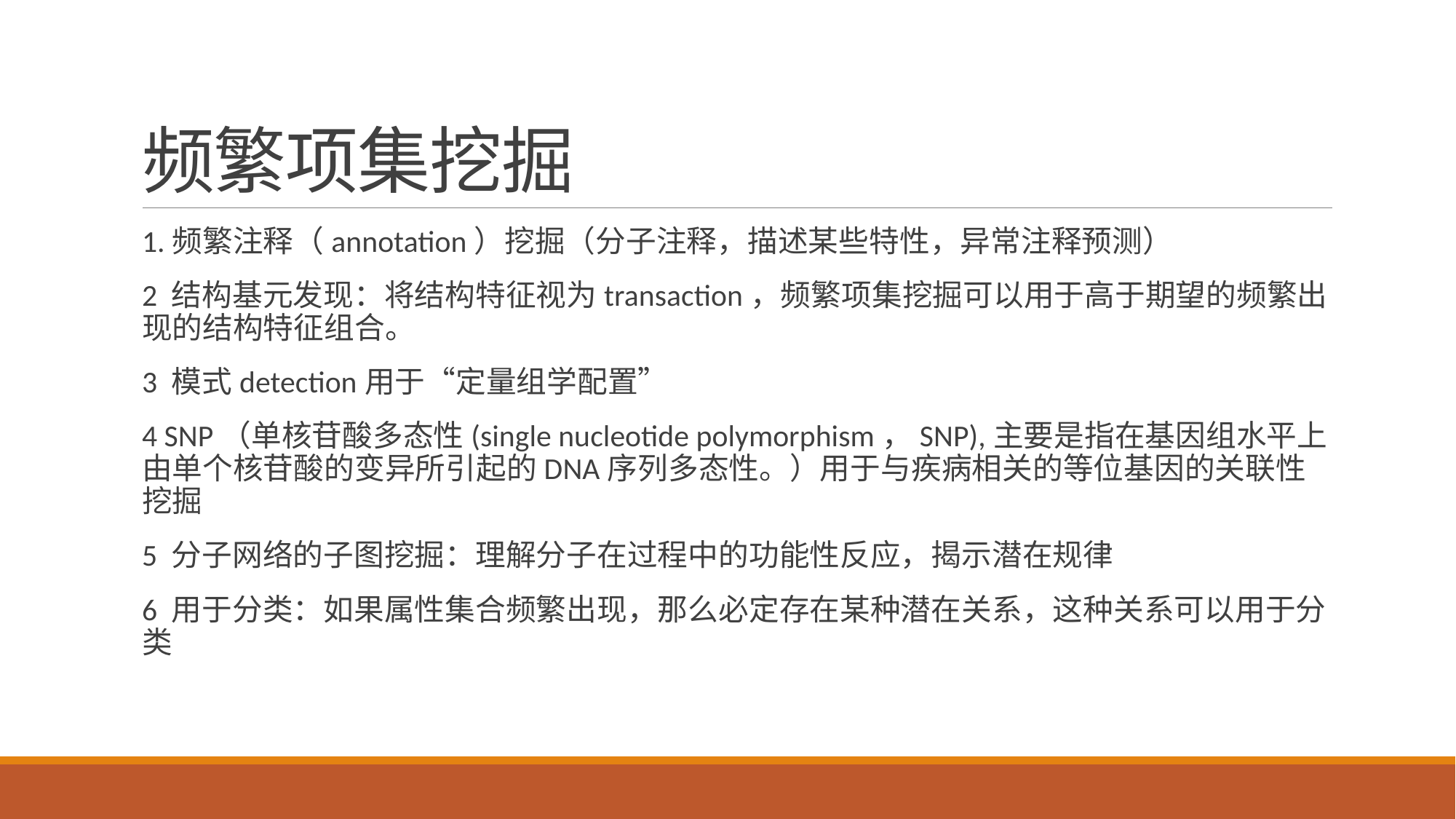

# 频繁项集挖掘
1.频繁注释（annotation）挖掘（分子注释，描述某些特性，异常注释预测）
2 结构基元发现：将结构特征视为transaction，频繁项集挖掘可以用于高于期望的频繁出现的结构特征组合。
3 模式detection用于“定量组学配置”
4 SNP（单核苷酸多态性(single nucleotide polymorphism，SNP),主要是指在基因组水平上由单个核苷酸的变异所引起的DNA序列多态性。）用于与疾病相关的等位基因的关联性挖掘
5 分子网络的子图挖掘：理解分子在过程中的功能性反应，揭示潜在规律
6 用于分类：如果属性集合频繁出现，那么必定存在某种潜在关系，这种关系可以用于分类